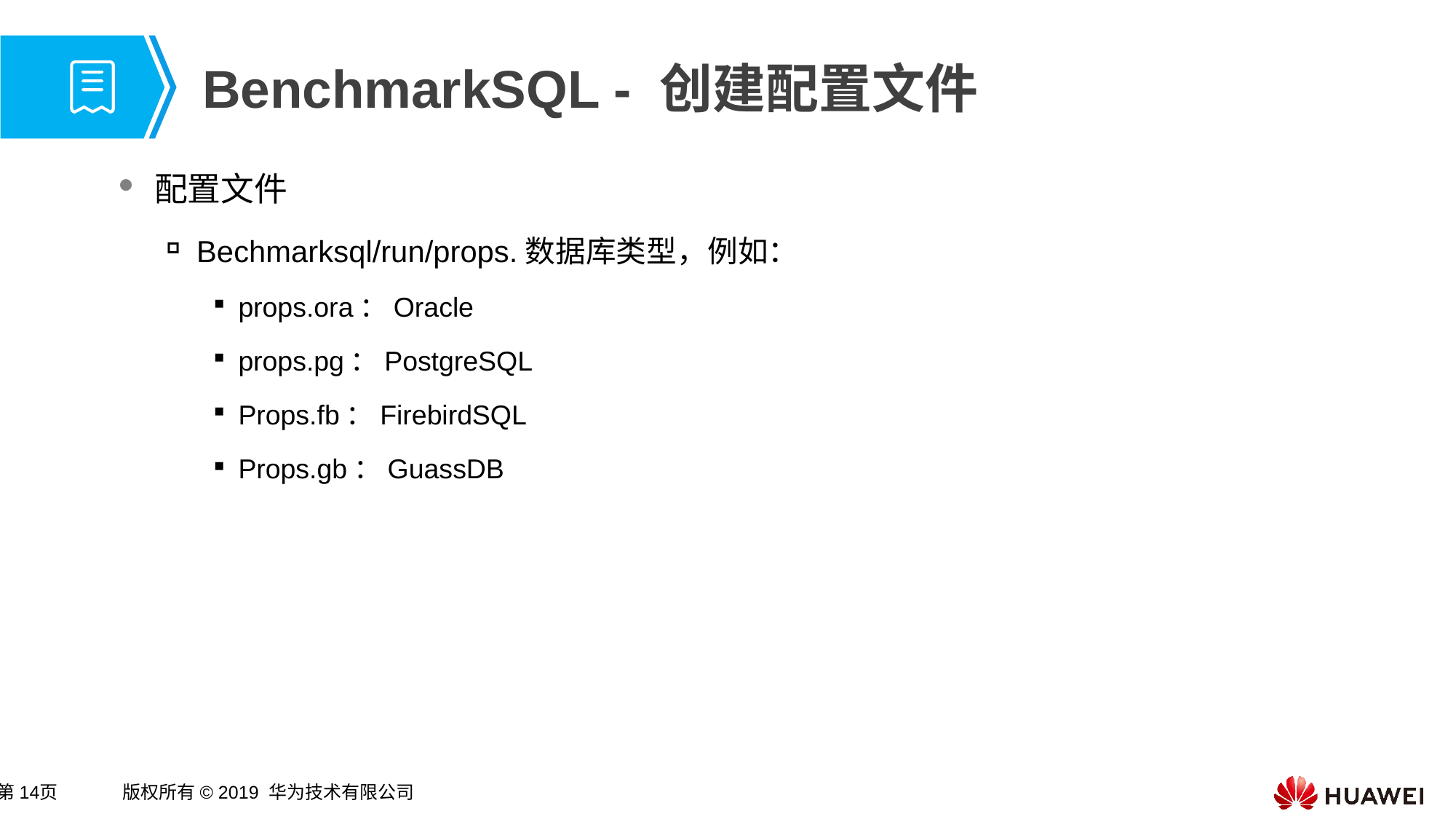

# BenchmarkSQL - 创建配置文件
配置文件
Bechmarksql/run/props.数据库类型，例如：
props.ora：Oracle
props.pg：PostgreSQL
Props.fb：FirebirdSQL
Props.gb：GuassDB